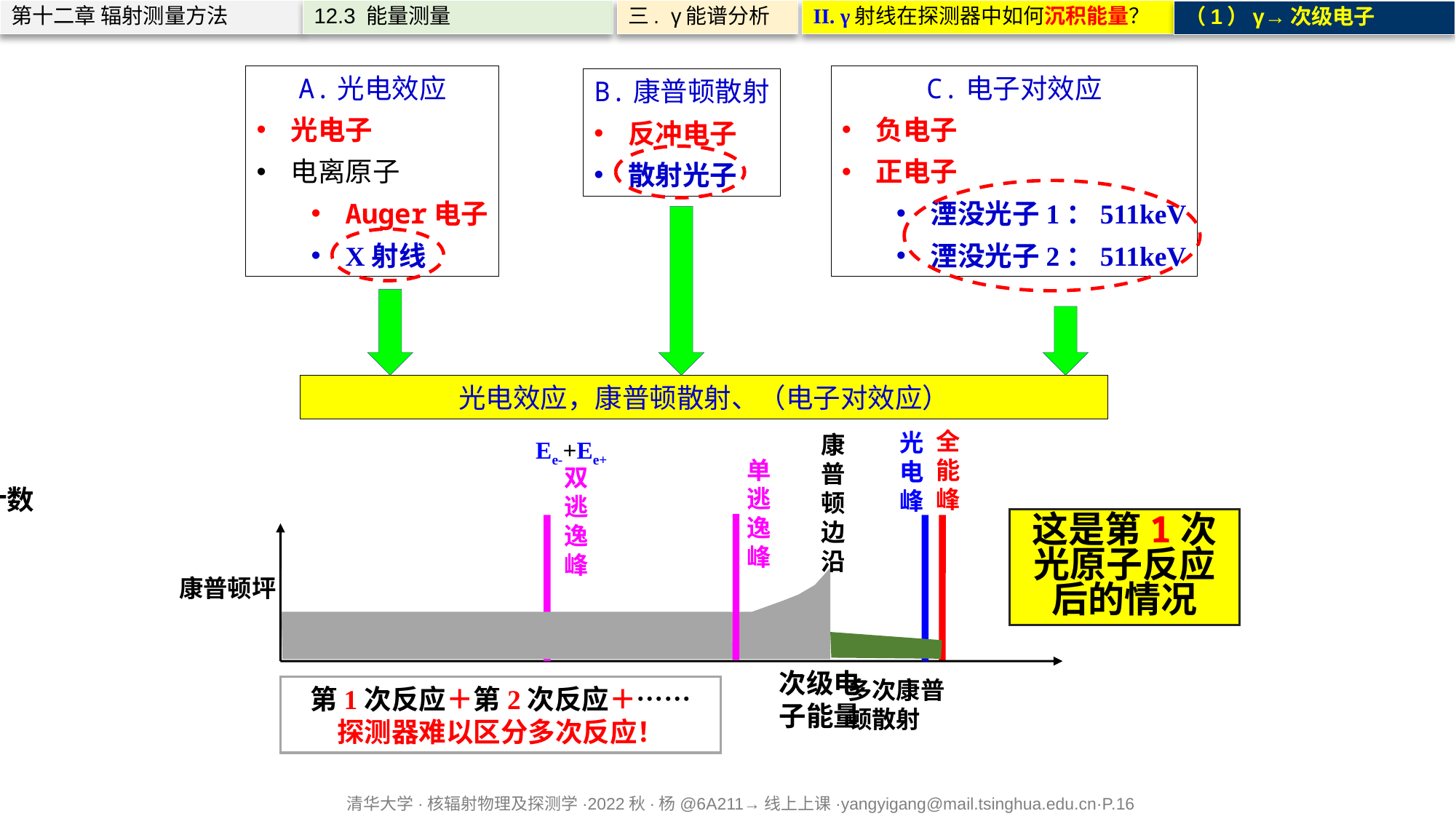

第十二章 辐射测量方法
12.3 能量测量
三.  γ能谱分析
II. γ射线在探测器中如何沉积能量？
（1）γ→次级电子
A.光电效应
光电子
电离原子
Auger电子
X射线
C.电子对效应
负电子
正电子
湮没光子1：511keV
湮没光子2：511keV
B.康普顿散射
反冲电子
散射光子

光电效应，康普顿散射、（电子对效应）
全能峰

光电峰

康普顿边沿

康普顿坪
Ee-+Ee+
双逃逸峰

单逃逸峰

计数

次级电
子能量
这是第1次光原子反应后的情况

多次康普顿散射
第1次反应＋第2次反应＋……
探测器难以区分多次反应！